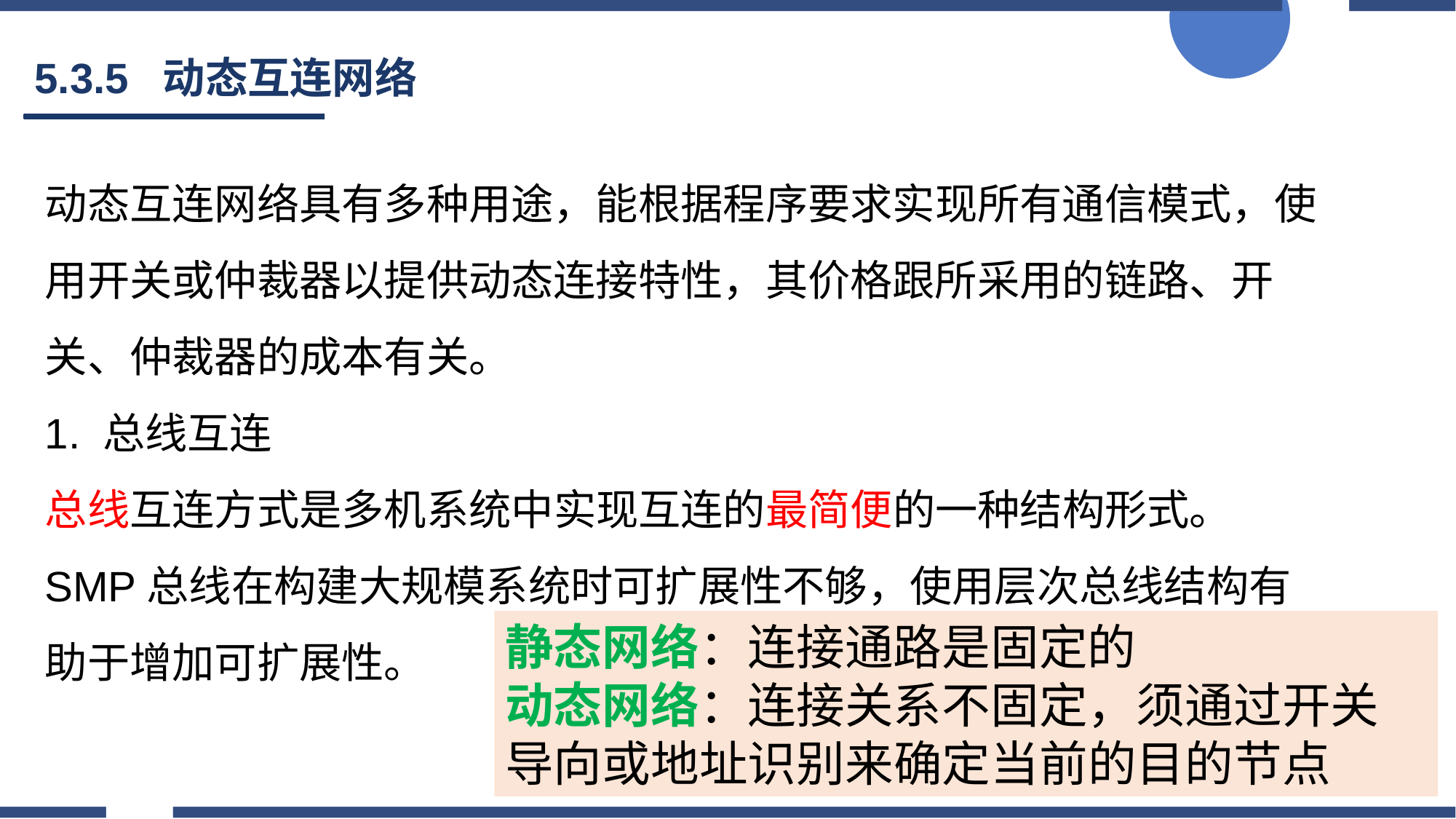

# 5.3.5  动态互连网络
动态互连网络具有多种用途，能根据程序要求实现所有通信模式，使用开关或仲裁器以提供动态连接特性，其价格跟所采用的链路、开关、仲裁器的成本有关。
1. 总线互连
总线互连方式是多机系统中实现互连的最简便的一种结构形式。
SMP总线在构建大规模系统时可扩展性不够，使用层次总线结构有助于增加可扩展性。
静态网络：连接通路是固定的
动态网络：连接关系不固定，须通过开关导向或地址识别来确定当前的目的节点